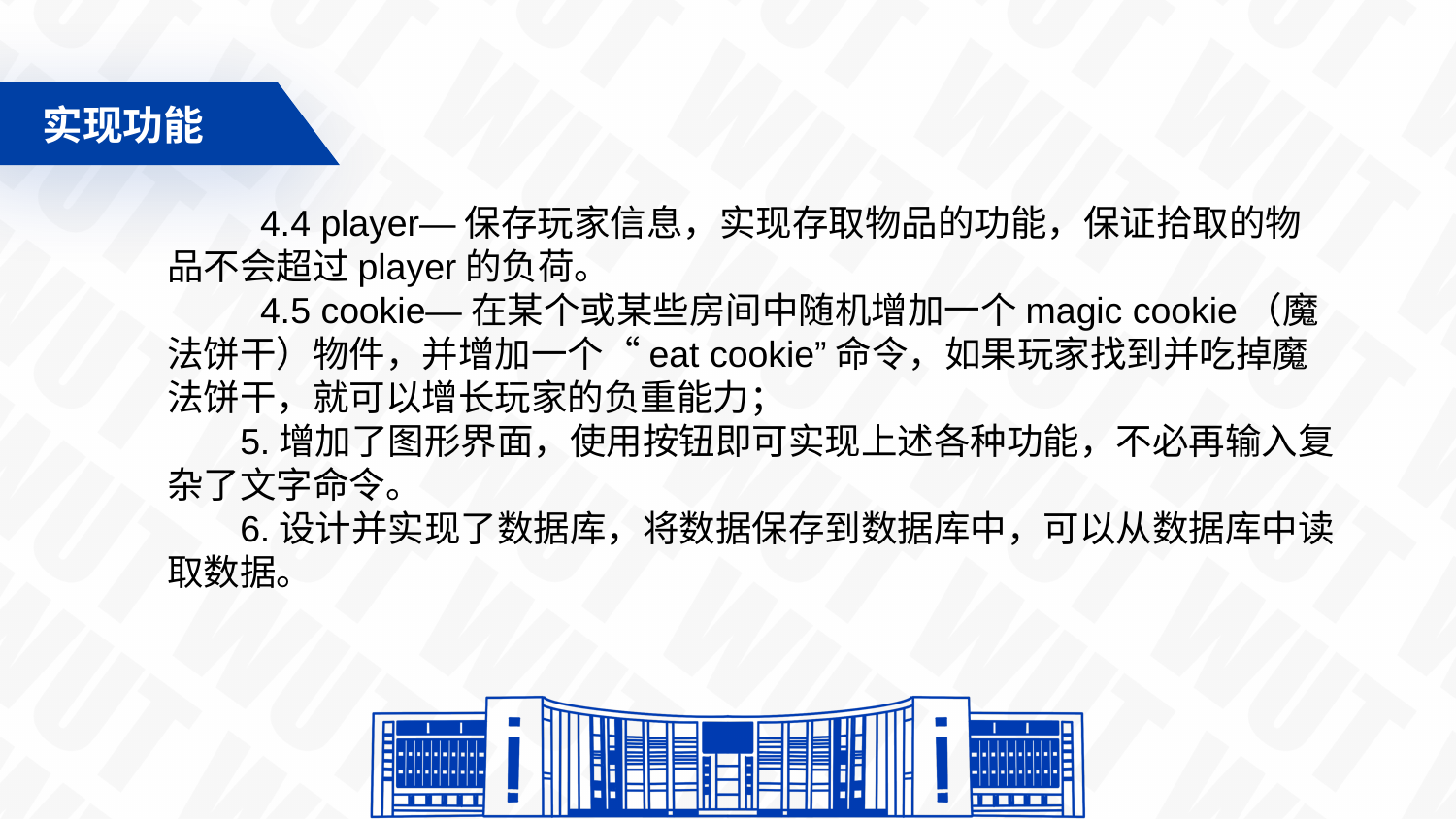

实现功能
  4.4 player—保存玩家信息，实现存取物品的功能，保证拾取的物品不会超过player的负荷。
  4.5 cookie—在某个或某些房间中随机增加一个magic cookie（魔法饼干）物件，并增加一个“eat cookie”命令，如果玩家找到并吃掉魔法饼干，就可以增长玩家的负重能力；
5.增加了图形界面，使用按钮即可实现上述各种功能，不必再输入复杂了文字命令。
6.设计并实现了数据库，将数据保存到数据库中，可以从数据库中读取数据。